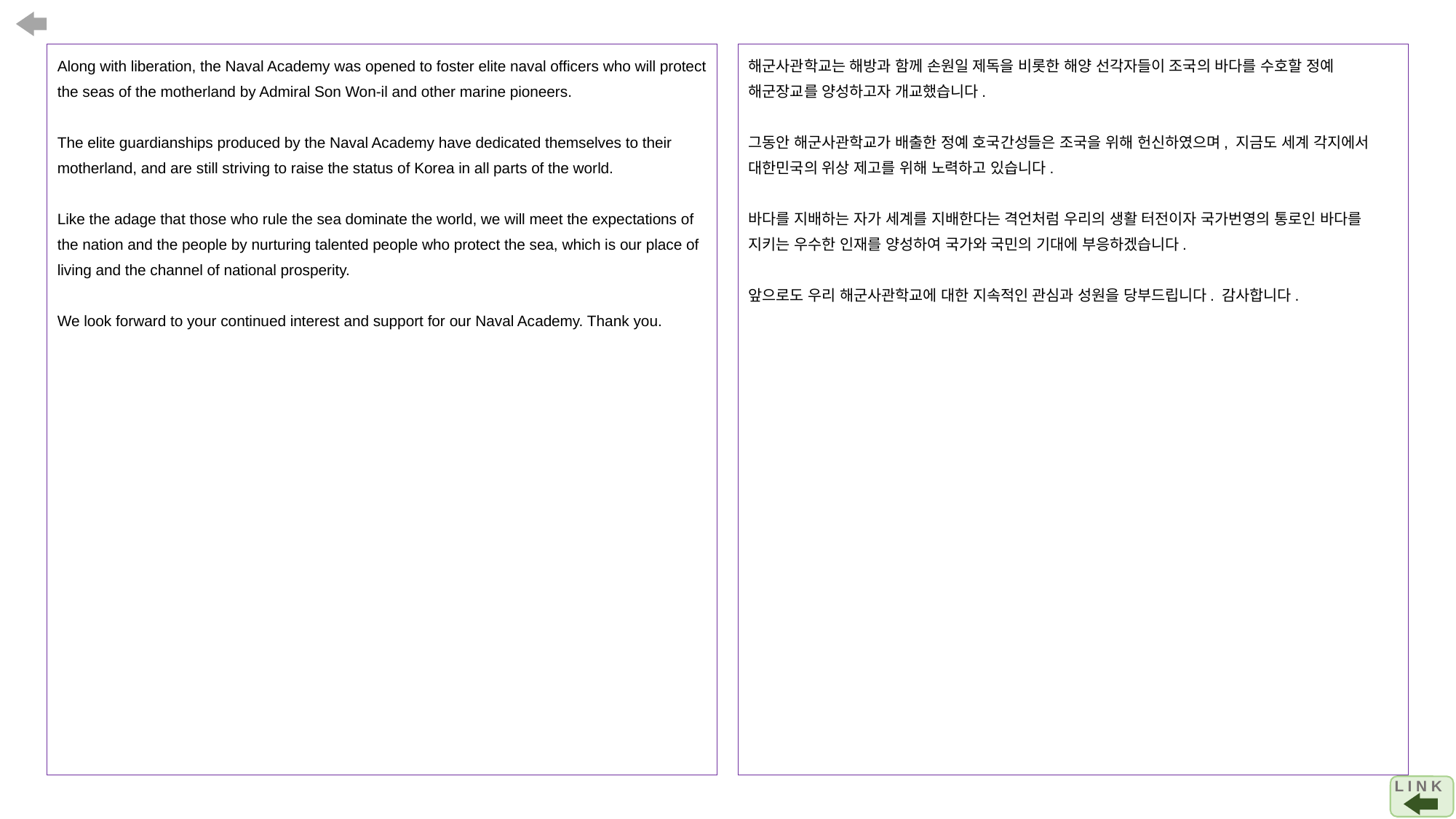

Along with liberation, the Naval Academy was opened to foster elite naval officers who will protect the seas of the motherland by Admiral Son Won-il and other marine pioneers.

The elite guardianships produced by the Naval Academy have dedicated themselves to their motherland, and are still striving to raise the status of Korea in all parts of the world.

Like the adage that those who rule the sea dominate the world, we will meet the expectations of the nation and the people by nurturing talented people who protect the sea, which is our place of living and the channel of national prosperity.

We look forward to your continued interest and support for our Naval Academy. Thank you.
해군사관학교는 해방과 함께 손원일 제독을 비롯한 해양 선각자들이 조국의 바다를 수호할 정예 해군장교를 양성하고자 개교했습니다.

그동안 해군사관학교가 배출한 정예 호국간성들은 조국을 위해 헌신하였으며, 지금도 세계 각지에서 대한민국의 위상 제고를 위해 노력하고 있습니다.

바다를 지배하는 자가 세계를 지배한다는 격언처럼 우리의 생활 터전이자 국가번영의 통로인 바다를 지키는 우수한 인재를 양성하여 국가와 국민의 기대에 부응하겠습니다.

앞으로도 우리 해군사관학교에 대한 지속적인 관심과 성원을 당부드립니다. 감사합니다.
L I N K